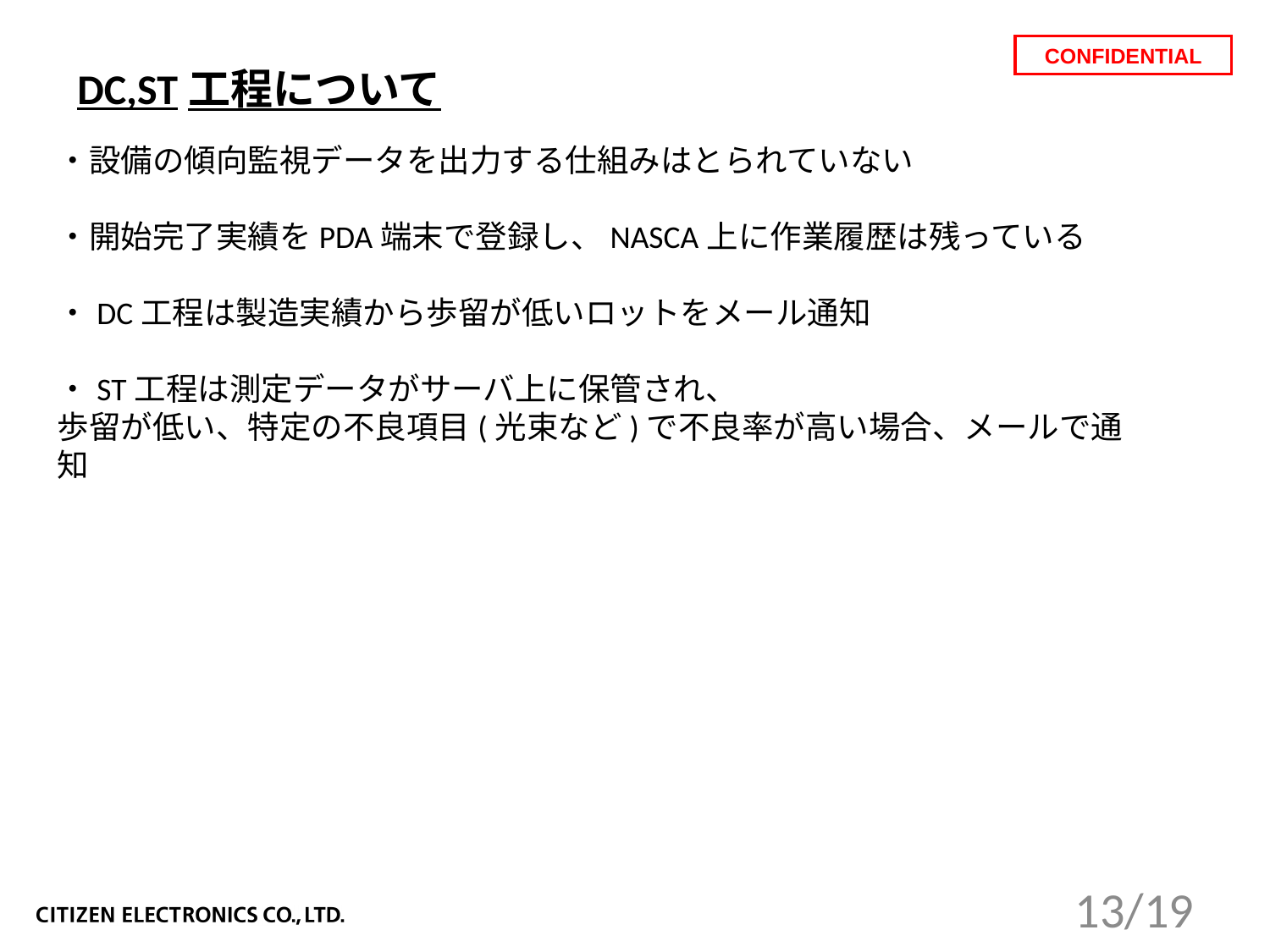

DC,ST工程について
・設備の傾向監視データを出力する仕組みはとられていない

・開始完了実績をPDA端末で登録し、NASCA上に作業履歴は残っている

・DC工程は製造実績から歩留が低いロットをメール通知

・ST工程は測定データがサーバ上に保管され、
歩留が低い、特定の不良項目(光束など)で不良率が高い場合、メールで通知
13/19